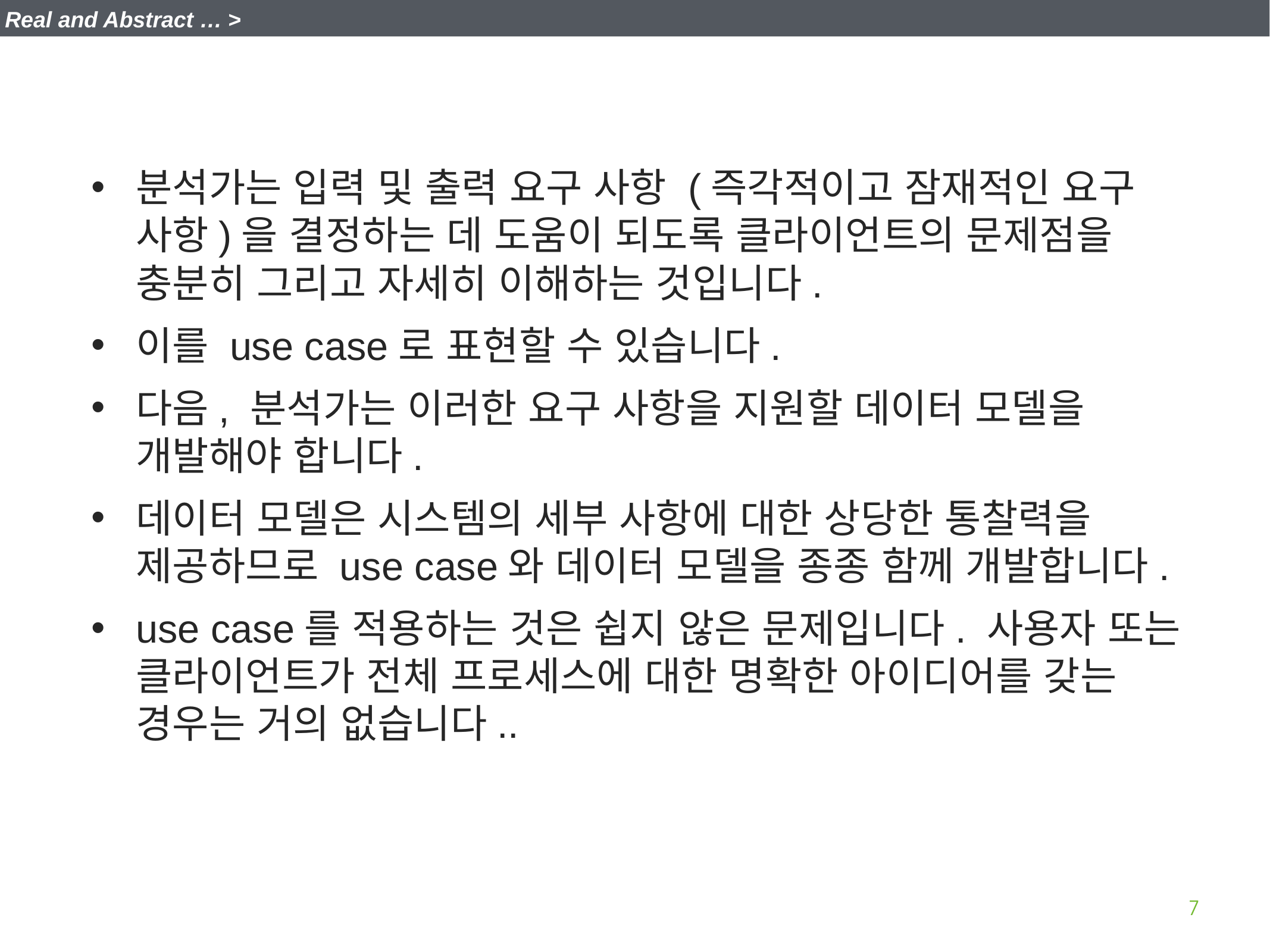

Real and Abstract … >
분석가는 입력 및 출력 요구 사항 (즉각적이고 잠재적인 요구 사항)을 결정하는 데 도움이 되도록 클라이언트의 문제점을 충분히 그리고 자세히 이해하는 것입니다.
이를 use case로 표현할 수 있습니다.
다음, 분석가는 이러한 요구 사항을 지원할 데이터 모델을 개발해야 합니다.
데이터 모델은 시스템의 세부 사항에 대한 상당한 통찰력을 제공하므로 use case와 데이터 모델을 종종 함께 개발합니다.
use case를 적용하는 것은 쉽지 않은 문제입니다. 사용자 또는 클라이언트가 전체 프로세스에 대한 명확한 아이디어를 갖는 경우는 거의 없습니다..
7